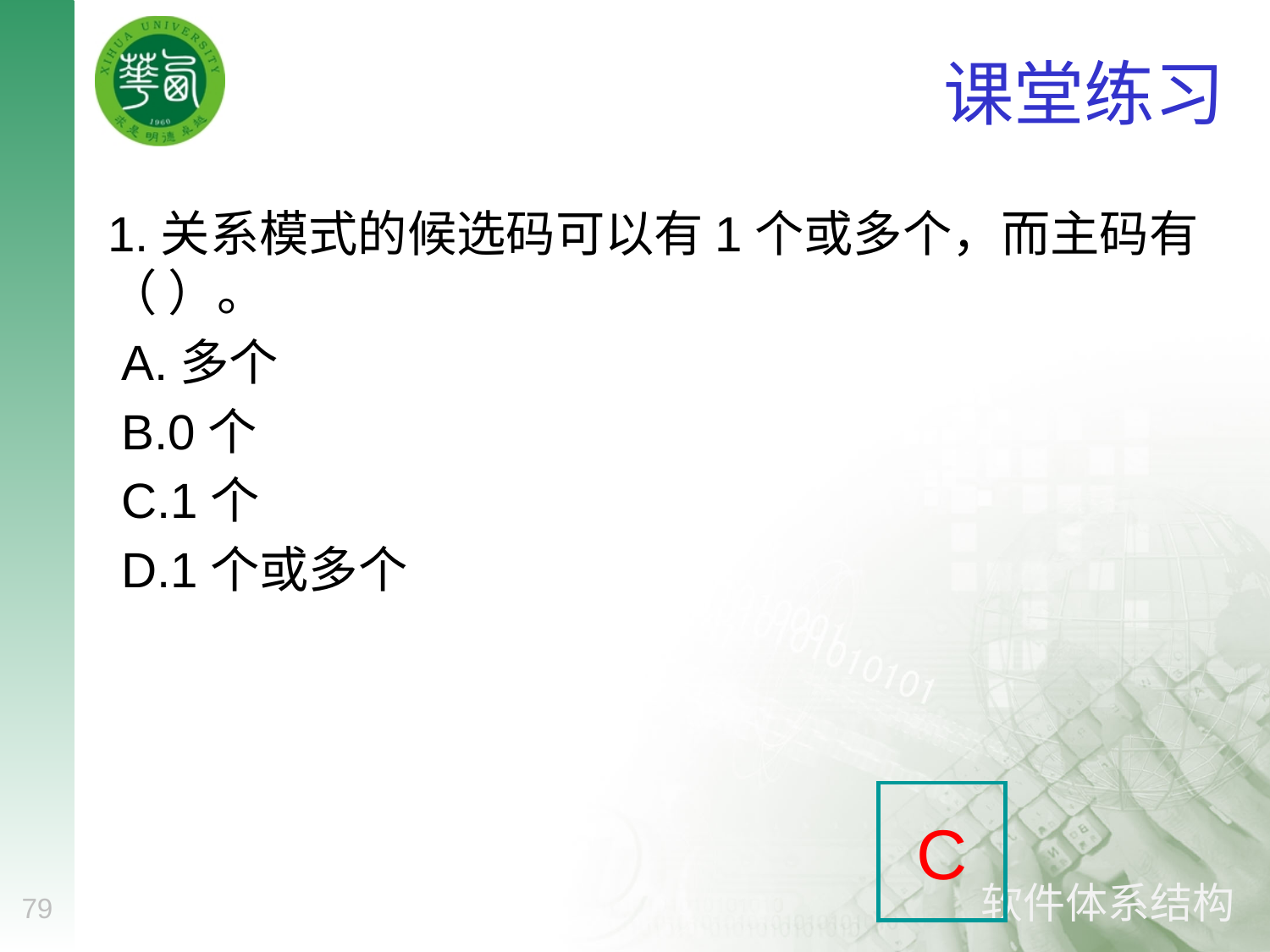

# 课堂练习
1.关系模式的候选码可以有1个或多个，而主码有（ ）。
 A.多个
 B.0个
 C.1个
 D.1个或多个
C
79